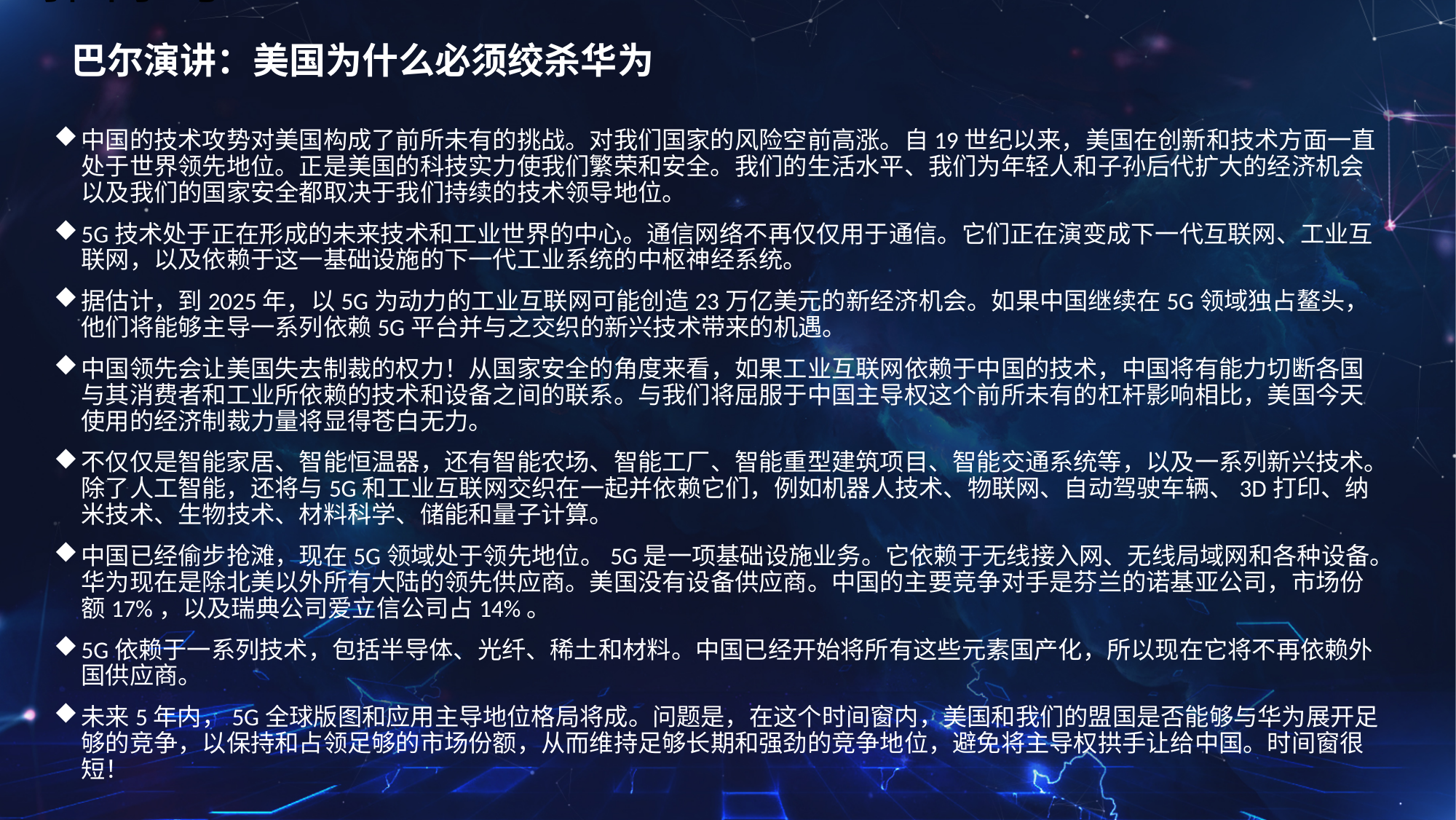

# 巴尔演讲：美国为什么必须绞杀华为
中国的技术攻势对美国构成了前所未有的挑战。对我们国家的风险空前高涨。自19世纪以来，美国在创新和技术方面一直处于世界领先地位。正是美国的科技实力使我们繁荣和安全。我们的生活水平、我们为年轻人和子孙后代扩大的经济机会以及我们的国家安全都取决于我们持续的技术领导地位。
5G技术处于正在形成的未来技术和工业世界的中心。通信网络不再仅仅用于通信。它们正在演变成下一代互联网、工业互联网，以及依赖于这一基础设施的下一代工业系统的中枢神经系统。
据估计，到2025年，以5G为动力的工业互联网可能创造23万亿美元的新经济机会。如果中国继续在5G领域独占鳌头，他们将能够主导一系列依赖5G平台并与之交织的新兴技术带来的机遇。
中国领先会让美国失去制裁的权力！从国家安全的角度来看，如果工业互联网依赖于中国的技术，中国将有能力切断各国与其消费者和工业所依赖的技术和设备之间的联系。与我们将屈服于中国主导权这个前所未有的杠杆影响相比，美国今天使用的经济制裁力量将显得苍白无力。
不仅仅是智能家居、智能恒温器，还有智能农场、智能工厂、智能重型建筑项目、智能交通系统等，以及一系列新兴技术。除了人工智能，还将与5G和工业互联网交织在一起并依赖它们，例如机器人技术、物联网、自动驾驶车辆、3D打印、纳米技术、生物技术、材料科学、储能和量子计算。
中国已经偷步抢滩，现在5G领域处于领先地位。5G是一项基础设施业务。它依赖于无线接入网、无线局域网和各种设备。华为现在是除北美以外所有大陆的领先供应商。美国没有设备供应商。中国的主要竞争对手是芬兰的诺基亚公司，市场份额17%，以及瑞典公司爱立信公司占14%。
5G依赖于一系列技术，包括半导体、光纤、稀土和材料。中国已经开始将所有这些元素国产化，所以现在它将不再依赖外国供应商。
未来5年内，5G全球版图和应用主导地位格局将成。问题是，在这个时间窗内，美国和我们的盟国是否能够与华为展开足够的竞争，以保持和占领足够的市场份额，从而维持足够长期和强劲的竞争地位，避免将主导权拱手让给中国。时间窗很短！